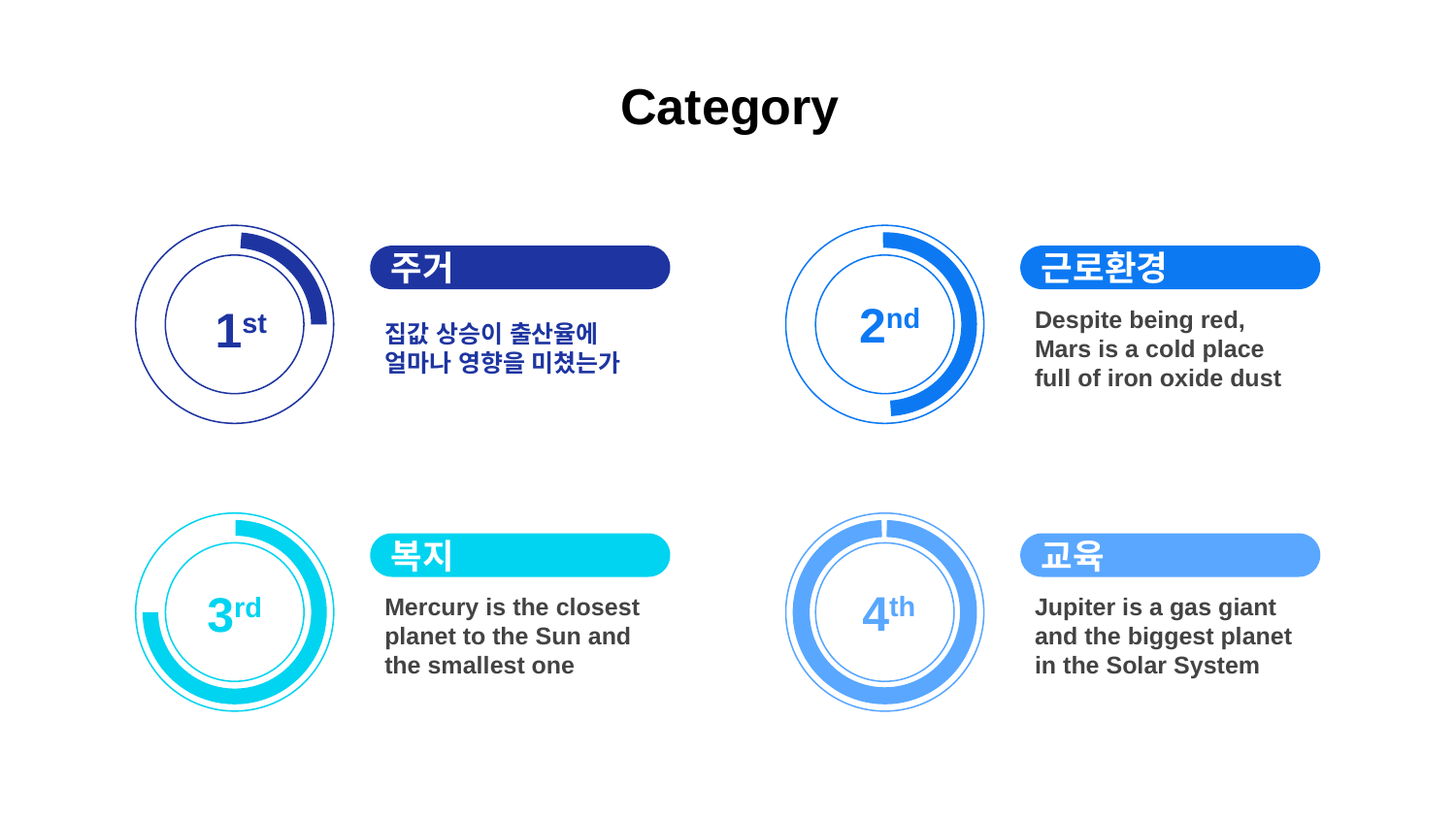

# Category

주거
집값 상승이 출산율에 얼마나 영향을 미쳤는가
근로환경
Despite being red, Mars is a cold place full of iron oxide dust
2nd
1st

복지
Mercury is the closest planet to the Sun and the smallest one
교육
Jupiter is a gas giant and the biggest planet in the Solar System
4th
3rd